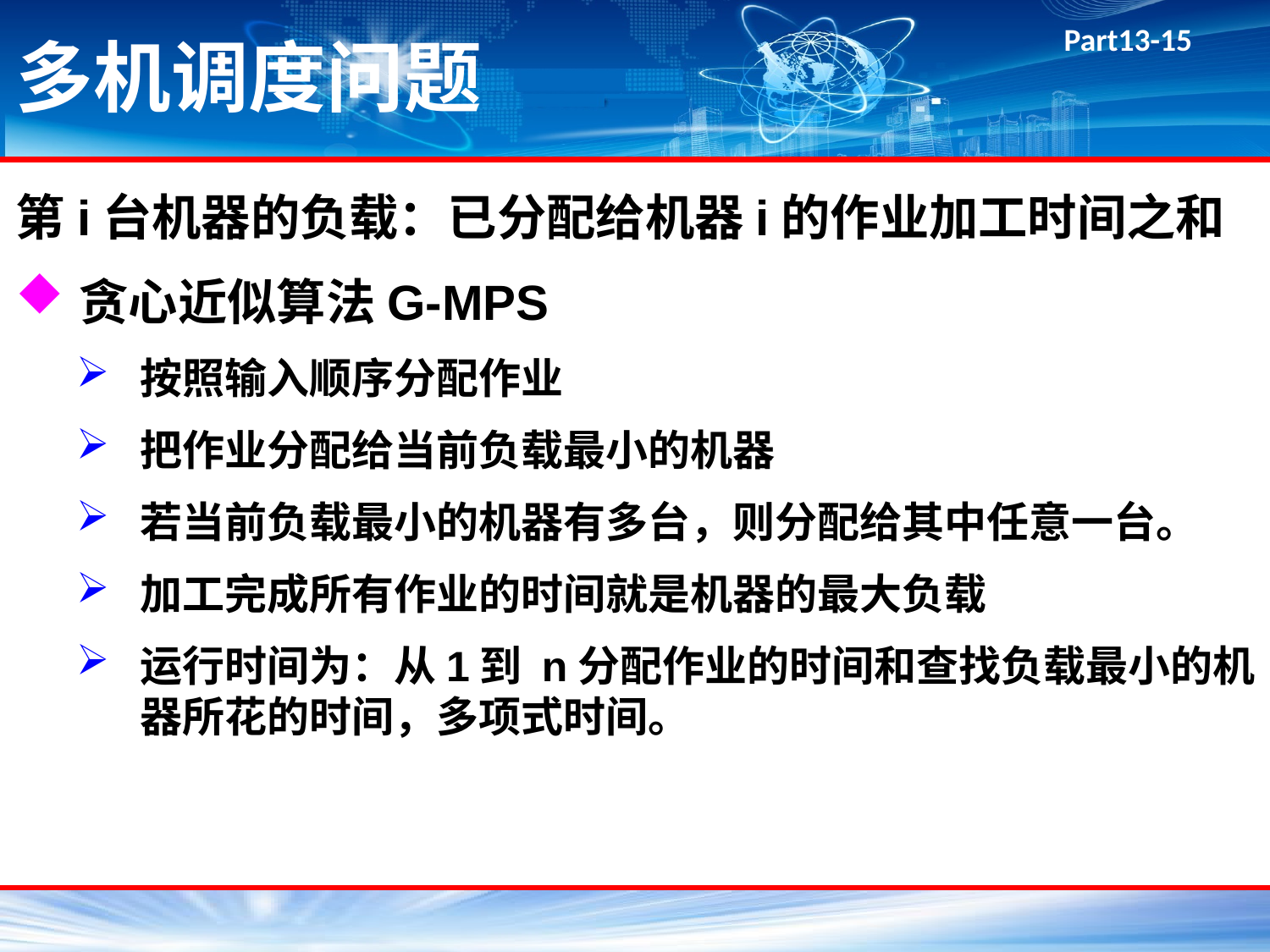

# 多机调度问题
第i台机器的负载：已分配给机器i的作业加工时间之和
贪心近似算法G-MPS
按照输入顺序分配作业
把作业分配给当前负载最小的机器
若当前负载最小的机器有多台，则分配给其中任意一台。
加工完成所有作业的时间就是机器的最大负载
运行时间为：从1到 n分配作业的时间和查找负载最小的机器所花的时间，多项式时间。